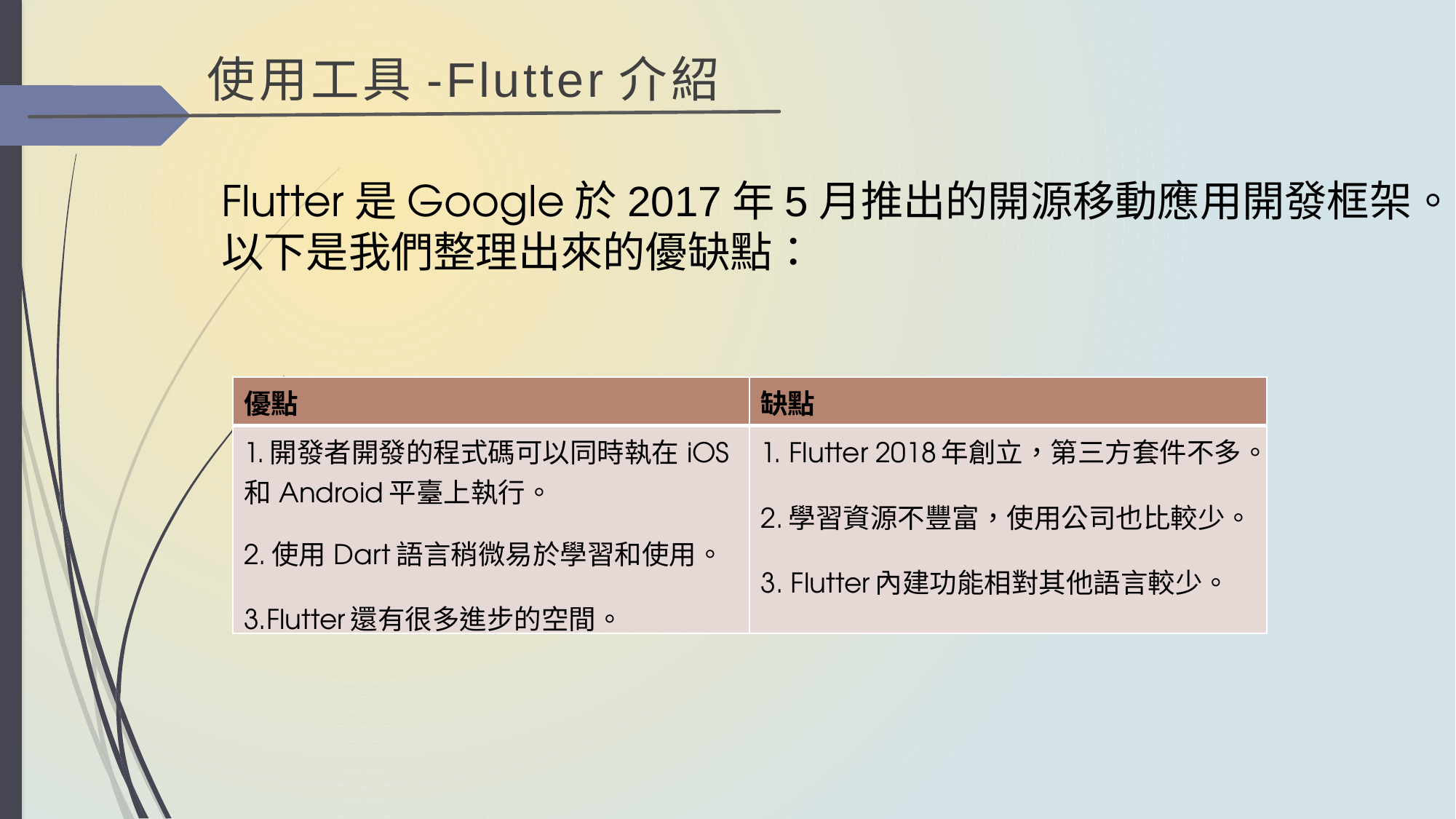

使用工具-Flutter介紹
Flutter是Google於2017年5月推出的開源移動應用開發框架。
以下是我們整理出來的優缺點：
| 優點 | 缺點 |
| --- | --- |
| 1.開發者開發的程式碼可以同時執在iOS 和Android平臺上執行。 2.使用Dart語言稍微易於學習和使用。 3.Flutter還有很多進步的空間。 | 1. Flutter 2018年創立，第三方套件不多。 2.學習資源不豐富，使用公司也比較少。 3. Flutter內建功能相對其他語言較少。 |